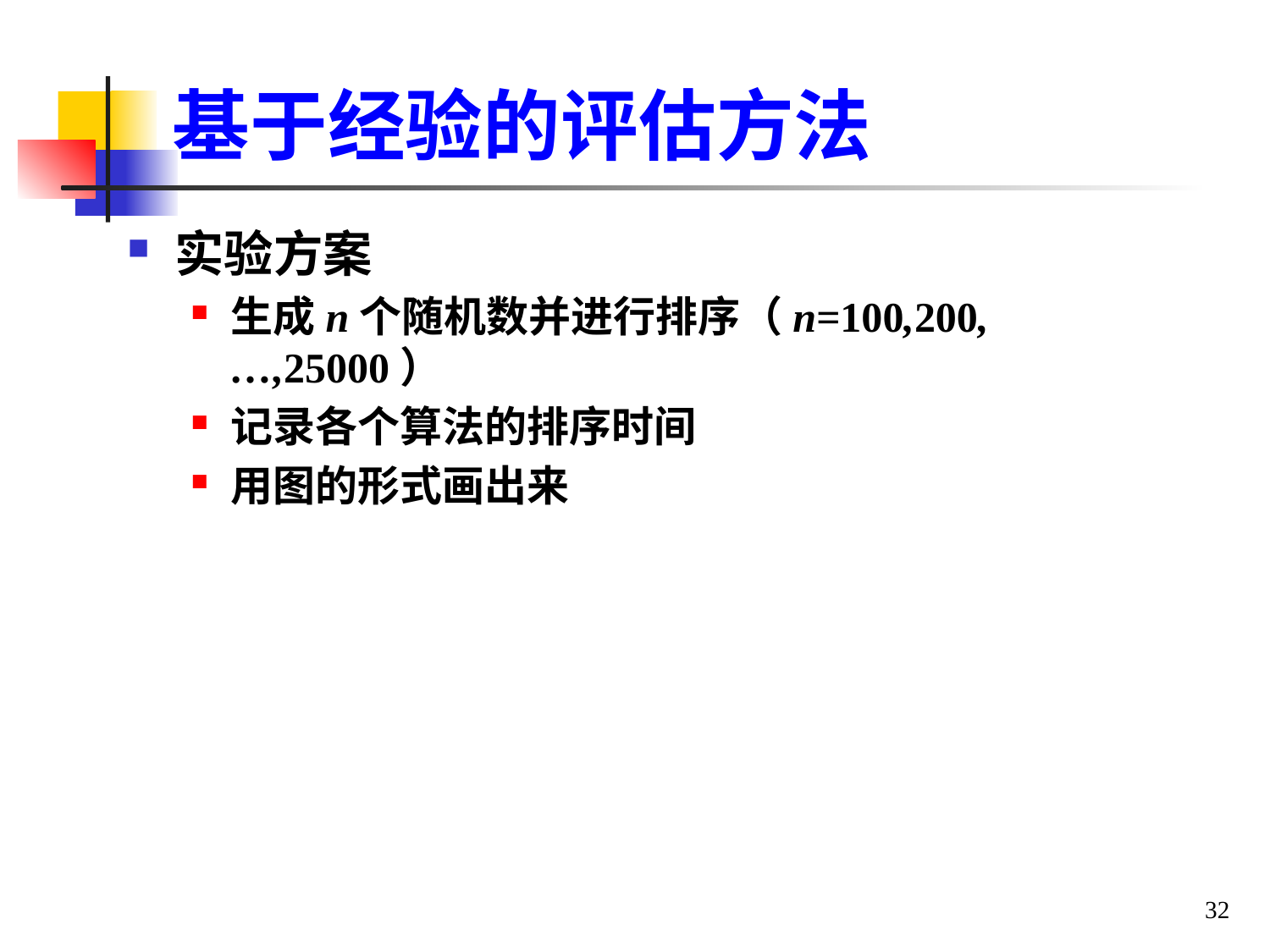

# 基于经验的评估方法
实验方案
生成n个随机数并进行排序（n=100,200,…,25000）
记录各个算法的排序时间
用图的形式画出来

32